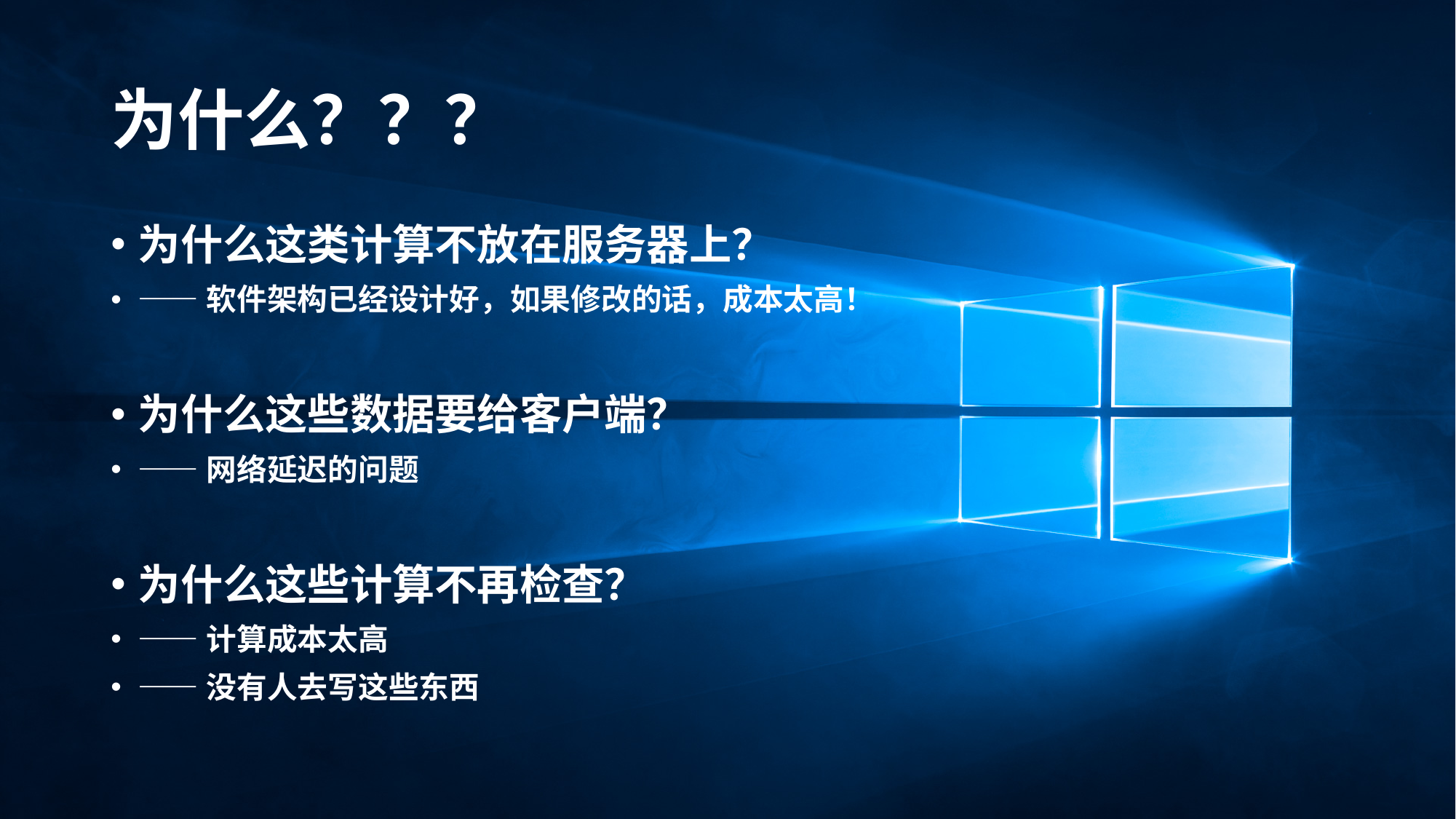

# 为什么？？？
为什么这类计算不放在服务器上？
——软件架构已经设计好，如果修改的话，成本太高！

为什么这些数据要给客户端？
——网络延迟的问题

为什么这些计算不再检查？
——计算成本太高
——没有人去写这些东西